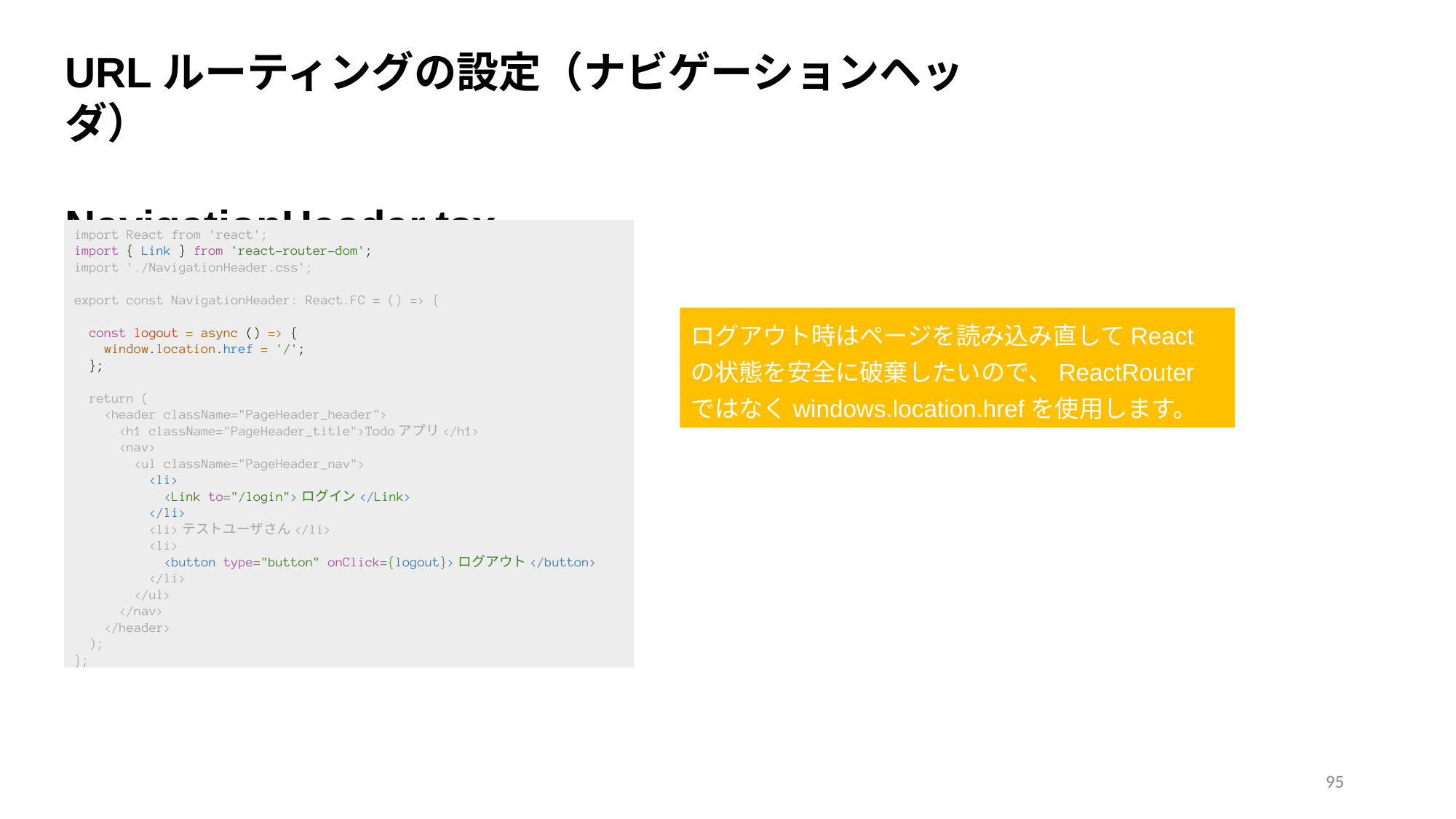

URLルーティングの設定（ナビゲーションヘッダ）

NavigationHeader.tsx
import React from 'react';
import { Link } from 'react-router-dom';
import './NavigationHeader.css';
export const NavigationHeader: React.FC = () => {
  const logout = async () => {
    window.location.href = '/';
  };
  return (
    <header className="PageHeader_header">
      <h1 className="PageHeader_title">Todoアプリ</h1>
      <nav>
        <ul className="PageHeader_nav">
          <li>
            <Link to="/login">ログイン</Link>
          </li>
          <li>テストユーザさん</li>
          <li>
            <button type="button" onClick={logout}>ログアウト</button>
          </li>
        </ul>
      </nav>
    </header>
  );
};
ログアウト時はページを読み込み直してReactの状態を安全に破棄したいので、ReactRouterではなくwindows.location.hrefを使用します。
95